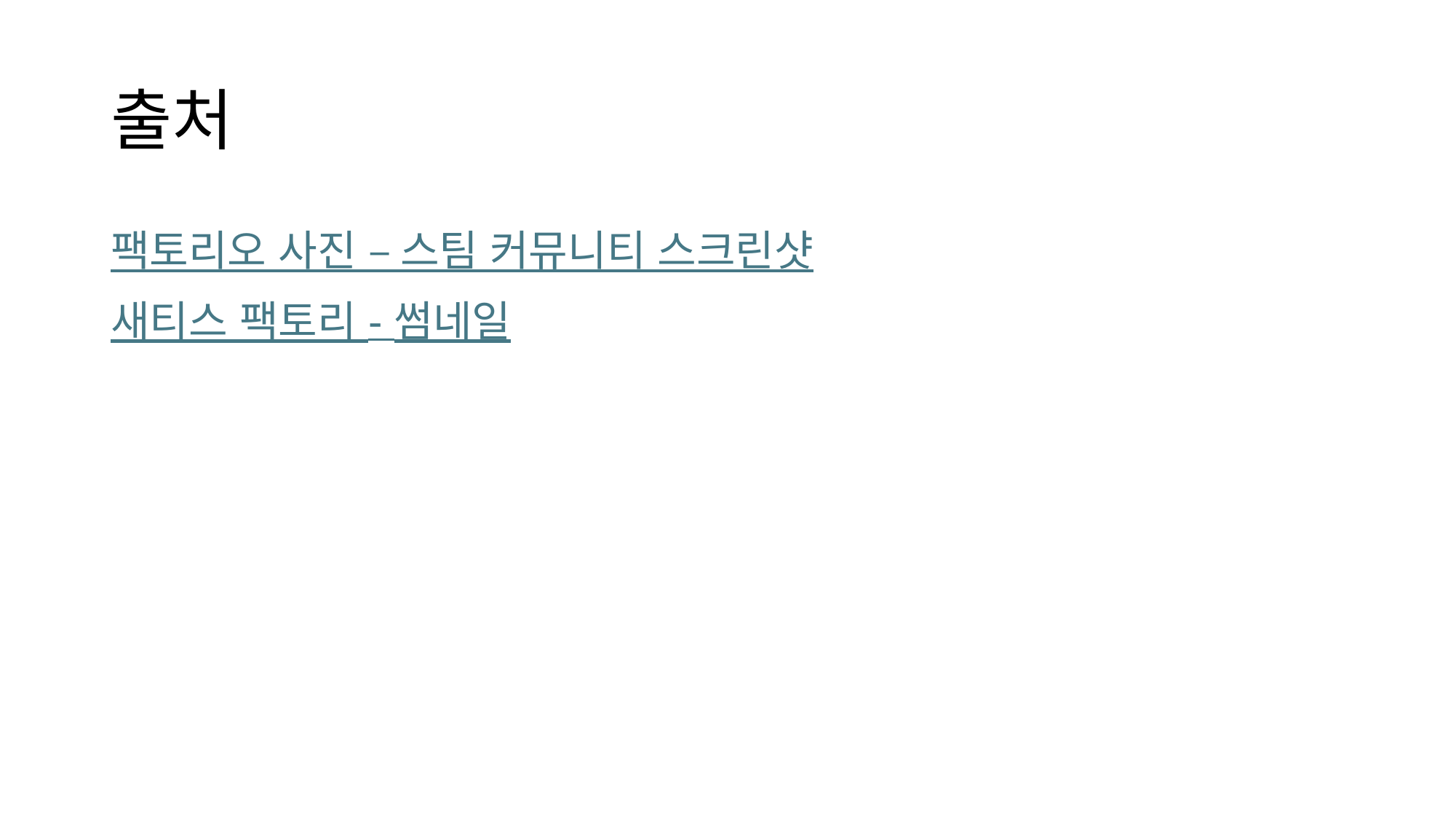

# 출처
팩토리오 사진 – 스팀 커뮤니티 스크린샷
새티스 팩토리 - 썸네일